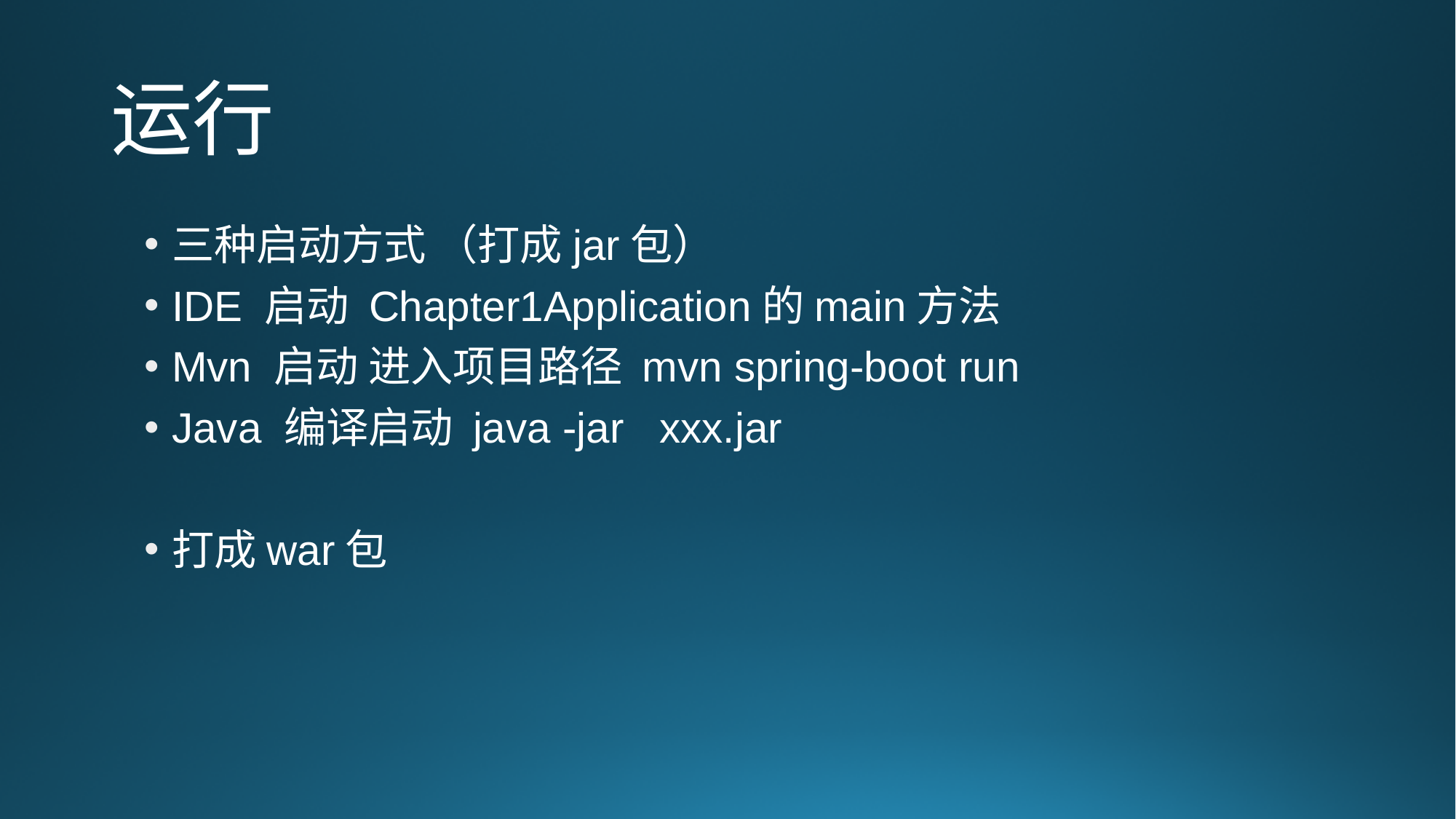

# 运行
三种启动方式 （打成jar包）
IDE 启动 Chapter1Application的main方法
Mvn 启动 进入项目路径 mvn spring-boot run
Java 编译启动 java -jar   xxx.jar

打成war包